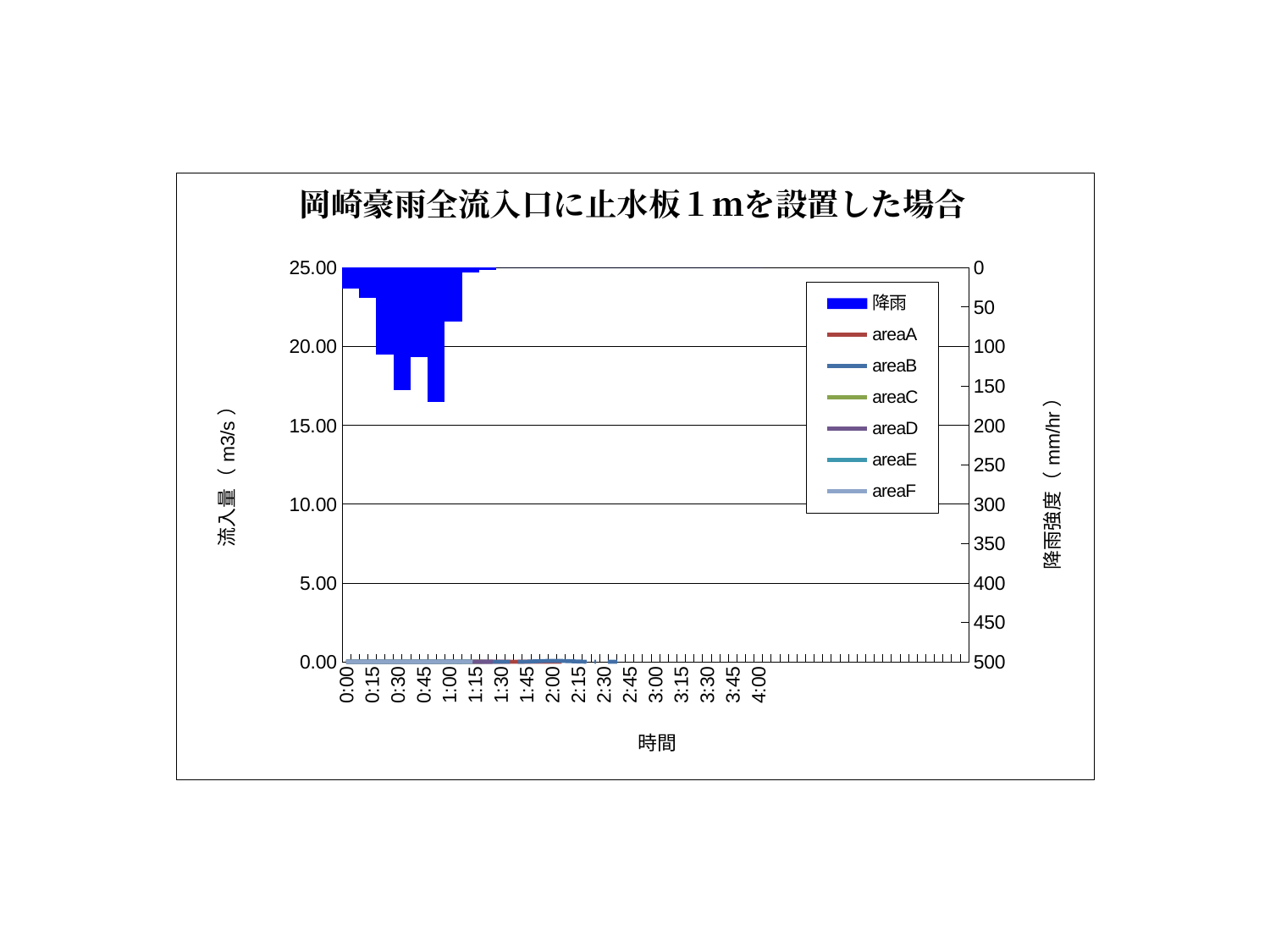

### Chart

| Category | 降雨 | areaA | areaB | areaC | areaD | areaE | areaF |
|---|---|---|---|---|---|---|---|
| 0 | 27.0 | 2.4972336061600314e-24 | 2.3625989487240252e-20 | 3.821979460000043e-23 | 1.2081789571421328e-11 | 1.0784160003285236e-13 | 2.1422958500000266e-23 |
| 3.4722222222222272E-3 | 27.0 | 1.3936771200008214e-12 | 1.1573541607188947e-13 | 1.2947142000056402e-13 | 5.1361123803058525e-12 | 9.23076814649929e-13 | 8.476547280086213e-13 |
| 6.9444444444444571E-3 | 39.0 | 2.273280600000014e-11 | 1.3285785808714164e-11 | 5.987649743439371e-12 | 7.178743525800232e-11 | 1.399094302649913e-11 | 7.590191037833e-12 |
| 1.0416666666666699E-2 | 39.0 | 3.920118900000021e-11 | 1.3886564550000084e-10 | 4.620040199999954e-11 | 2.800496620000005e-10 | 5.89750516000002e-11 | 7.769976470000036e-11 |
| 1.388888888888894E-2 | 111.0 | 3.351286900000013e-11 | 4.3960275870000207e-10 | 1.0632151099999992e-10 | 3.3427643800000096e-10 | 1.6131155110000092e-10 | 1.2905488800000074e-10 |
| 1.7361111111111154E-2 | 111.0 | 9.381726800000059e-11 | 1.1156040230000045e-09 | 2.2182091900000022e-10 | 7.181520000000025e-10 | 3.103917300000019e-10 | 2.331036070000009e-10 |
| 2.0833333333333377E-2 | 156.0 | 8.823641600000051e-11 | 1.3297908560000043e-09 | 2.0911395500000078e-10 | 8.520258100001161e-10 | 3.7037357200000233e-10 | 2.3239802200000142e-10 |
| 2.4305555555555601E-2 | 156.0 | 8.594438700000038e-10 | 2.4333757640000104e-09 | 2.591320390000007e-10 | 1.4545226393025732e-09 | 4.08060502000002e-10 | 3.4609256700000174e-10 |
| 2.7777777777777918E-2 | 114.0 | 1.1306588800000067e-09 | 1.9691552000000087e-08 | 4.6272221600000095e-10 | 2.18021129473801e-09 | 1.0022987690000044e-09 | 3.21526861000001e-10 |
| 3.1250000000000056E-2 | 114.0 | 8.961030600000057e-11 | 1.4608464900000048e-09 | 5.772584000000023e-10 | 1.4802069990000053e-09 | 5.770050510000031e-10 | 5.290990420000029e-10 |
| 3.472222222222221E-2 | 171.0 | 8.837271600000026e-11 | 1.2576177000000057e-09 | 7.750090944000039e-10 | 2.320181798000015e-09 | 1.210709990180003e-09 | 7.68105976900004e-10 |
| 3.8194444444444399E-2 | 171.0 | 7.706630900000047e-11 | 1.3053287700000045e-09 | 1.6701848200000098e-09 | 1.8272860657000092e-08 | 1.084134506800006e-09 | 1.7253166070000066e-09 |
| 4.1666666666666713E-2 | 69.0 | 6.638424400000035e-11 | 1.161617810000006e-09 | 3.68023880000002e-10 | 0.014802471543537945 | 3.0413365150000158e-09 | 2.888187170000015e-09 |
| 4.5138888888888895E-2 | 69.0 | 8.324990700000038e-11 | 7.506255970000033e-10 | 1.1758780300000066e-10 | 0.0011218074539125183 | 1.2109263740000035e-09 | 1.898265140000011e-09 |
| 4.8611111111111133E-2 | 6.0 | 1.3695574000000083e-10 | 8.009865100000028e-10 | 1.0271367400000035e-10 | 0.006257604923097657 | 2.1837133660000167e-10 | 1.876968730000009e-10 |
| 5.2083333333333488E-2 | 6.0 | 1.8099377000000083e-10 | 7.340822700000041e-10 | 2.40867864000001e-11 | 6.73201788410004e-10 | -1.8149662500000062e-10 | -6.743040134000047e-11 |
| 5.555555555555558E-2 | 3.0 | 1.9298974000000086e-10 | 5.116223860000024e-10 | -3.555980500000018e-12 | 1.9232132300000091e-10 | -3.081347170000015e-10 | -1.6071606800000067e-10 |
| 5.9027777777777804E-2 | 3.0 | 1.8701364000000097e-10 | 3.4481853000000173e-10 | -2.1973709770000155e-11 | 9.704949000000034e-12 | -3.283402834000015e-10 | -2.2059481400000094e-10 |
| 6.2500000000000111E-2 | 0.0 | 1.4049005000000066e-10 | 1.214603816000006e-10 | -1.8911761400000105e-11 | -1.553832340000007e-10 | -3.2809933700000223e-10 | -2.561096800000014e-10 |
| 6.5972222222222335E-2 | 0.0 | 1.051448200000004e-10 | 2.2357893500000116e-11 | -1.7518623600000092e-11 | -3.492189711000017e-10 | -3.475408750000017e-10 | -3.0701641000000147e-10 |
| 6.9444444444444531E-2 | 0.0 | 8.480514000000056e-11 | -2.2400038540000147e-10 | -2.2173976600000175e-11 | -4.4180254250000255e-10 | -3.7474360000000217e-10 | -4.5198371000000234e-10 |
| 7.2916666666666866E-2 | 0.0 | 6.263153000000034e-11 | 0.00439941698118048 | -4.600246989000026e-11 | -5.183540640000021e-10 | -3.7532662800000205e-10 | -5.611972000000024e-10 |
| 7.6388888888888923E-2 | 0.0 | 4.3662742000000156e-11 | 0.028495359770220302 | -7.856027700000044e-11 | -6.009172380000036e-10 | -3.626418760000019e-10 | -7.681613530000039e-10 |
| 7.9861111111111327E-2 | 0.0 | 2.671758200000012e-11 | 0.04673108979704628 | -1.2454069000000056e-10 | -7.346196770000031e-10 | -3.531973540000018e-10 | -1.0886964833000036e-09 |
| 8.3333333333333467E-2 | 0.0 | 1.2843319000000074e-11 | 0.05438395991696702 | -1.6994869600000107e-10 | -1.0340017690000054e-09 | -4.4932301500000253e-10 | -1.1484955716000076e-09 |
| 8.6805555555555747E-2 | 0.0 | 1.3682915300000082e-12 | 0.0528836296711834 | -2.8624772000000134e-10 | -1.9829050490000083e-09 | -9.208419370000044e-10 | -1.0099554202000052e-09 |
| 9.0277777777777776E-2 | 0.0 | -1.0179582000000042e-11 | 0.037472789606615764 | -5.703570300000026e-10 | -2.9198299277911078e-09 | -7.484461664000041e-10 | -4.098509324000021e-10 |
| 9.3750000000000291E-2 | 0.0 | -2.0932311000000125e-11 | 0.013396849540120303 | -7.219264300000045e-10 | -5.4210212531586425e-09 | -5.439215894700035e-10 | -3.527369919000017e-10 |
| 9.7222222222222265E-2 | 0.0 | -3.149625200000017e-11 | -6.752615100000031e-10 | -5.910526800000026e-10 | -7.170890627338528e-09 | -6.027220839900021e-10 | -3.366116097000017e-10 |
| 0.10069444444444414 | 0.0 | -5.439811000000035e-11 | 5.960146800000032e-11 | -7.55968600000004e-10 | -1.9689904528040864e-09 | -3.9114493823000145e-10 | -2.8831653480000186e-10 |
| 0.10416666666666714 | 0.0 | -5.3022470000000335e-11 | -5.104305530000013e-10 | -7.125145300000025e-10 | -3.4202126438008533e-10 | -8.097697518500058e-10 | -1.3992030560000066e-10 |
| 0.10763888888888917 | 0.0 | -6.315442000000035e-11 | 5.311551830000015e-10 | -4.788946410000026e-10 | -2.6885035419960333e-10 | -2.6085329635000144e-10 | -8.884339930000058e-11 |
| 0.11111111111111113 | 0.0 | -7.346977000000038e-11 | -3.8583678800000193e-10 | -3.3907660360000137e-10 | -1.4540322919434945e-10 | -1.3975414415000072e-10 | -6.479978730000047e-11 |
| 0.11458333333333301 | 0.0 | -8.139110000000034e-11 | -3.9053875600000244e-10 | -1.7502803145000114e-10 | -1.4684656668879227e-10 | -8.079601646500047e-11 | -2.7874669501000155e-10 |
| 0.11805555555555616 | 0.0 | -9.388915000000043e-11 | -5.01597773000002e-10 | -1.0418664065844722e-10 | -1.1584448098320443e-10 | -1.353155143720009e-10 | -7.042164372000034e-11 |
| 0.12152777777777812 | 0.0 | -1.0860684000000059e-10 | -6.161283660000024e-10 | -8.036164618000992e-11 | -5.209925797007203e-11 | -7.200344885200044e-11 | -1.5794217270000062e-11 |
| 0.125 | 0.0 | -1.2018060000000034e-10 | -1.6270337330000077e-09 | -7.090282632000363e-11 | -7.432145661005242e-11 | -4.4629717103000204e-11 | -1.483833302000006e-11 |
| 0.12847222222222199 | 0.0 | -1.3334937000000049e-10 | -1.9742922800000075e-09 | -1.9821206279000414e-10 | -1.3831938297005317e-10 | -3.532608034800011e-11 | -1.462649734000007e-11 |
| 0.13194444444444453 | 0.0 | -1.4855513000000062e-10 | -1.461091900000005e-09 | -8.527039721600363e-11 | -1.0274440657005281e-10 | -3.037332750100021e-11 | -1.4713492670000056e-11 |
| 0.13541666666666699 | 0.0 | -1.3810722000000067e-10 | -1.2763064800000055e-09 | -4.854162592700353e-11 | -1.0070395448405293e-10 | -2.4080203764200157e-11 | -1.895355972000012e-11 |
| 0.13888888888888901 | 0.0 | -1.1304196200000065e-10 | -1.4257595900000044e-09 | -1.2610700623003287e-11 | -9.86865277920532e-11 | -2.0976393559700142e-11 | -2.442928740300015e-11 |
| 0.14236111111111099 | 0.0 | -1.7845544000000104e-10 | -9.883147432000057e-09 | -5.025055214003239e-12 | -1.421998918260527e-10 | -1.764276758300011e-11 | -2.3399211199000095e-11 |
| 0.14583333333333334 | 0.0 | -8.459594000000066e-10 | -4.82873078100002e-09 | -4.136892447003258e-12 | -3.8257722377015446e-10 | -2.7951296195400155e-11 | -2.6464861352000105e-11 |
| 0.149305555555556 | 0.0 | -6.913837383430041e-10 | -2.6021423741940074e-09 | -3.4244319872032616e-12 | -4.306163114766556e-10 | -2.9801745939630165e-11 | -1.4756041298000076e-11 |
| 0.15277777777777801 | 0.0 | -4.0966930000324274e-11 | -8.541961086192001e-10 | -2.8395620938032322e-12 | -2.787670599058938e-10 | -2.762610964638013e-11 | -1.1369484833000072e-11 |
| 0.15625000000000028 | 0.0 | -1.588762736886643e-11 | -4.359626707276021e-10 | -2.3525670895032318e-12 | -1.4231206838105564e-10 | -2.0961236574550138e-11 | -6.606795314000035e-12 |
| 0.15972222222222243 | 0.0 | -1.632590512118642e-11 | -3.5743574222360185e-10 | -1.94295293790324e-12 | -7.047884166105538e-11 | -1.421597116556008e-11 | -4.293720628000022e-12 |
| 0.16319444444444448 | 0.0 | -2.323354261591651e-11 | -2.614356901453311e-10 | -2.1250043898032433e-12 | -3.72569557226554e-11 | -7.44113509669004e-12 | -2.8032296722000184e-12 |
| 0.16666666666666693 | 0.0 | -2.8159447702366477e-11 | -1.460837616336306e-10 | -1.9435523892032544e-12 | -1.8774847084355252e-11 | -6.099377711813043e-12 | -1.7090977482000095e-12 |